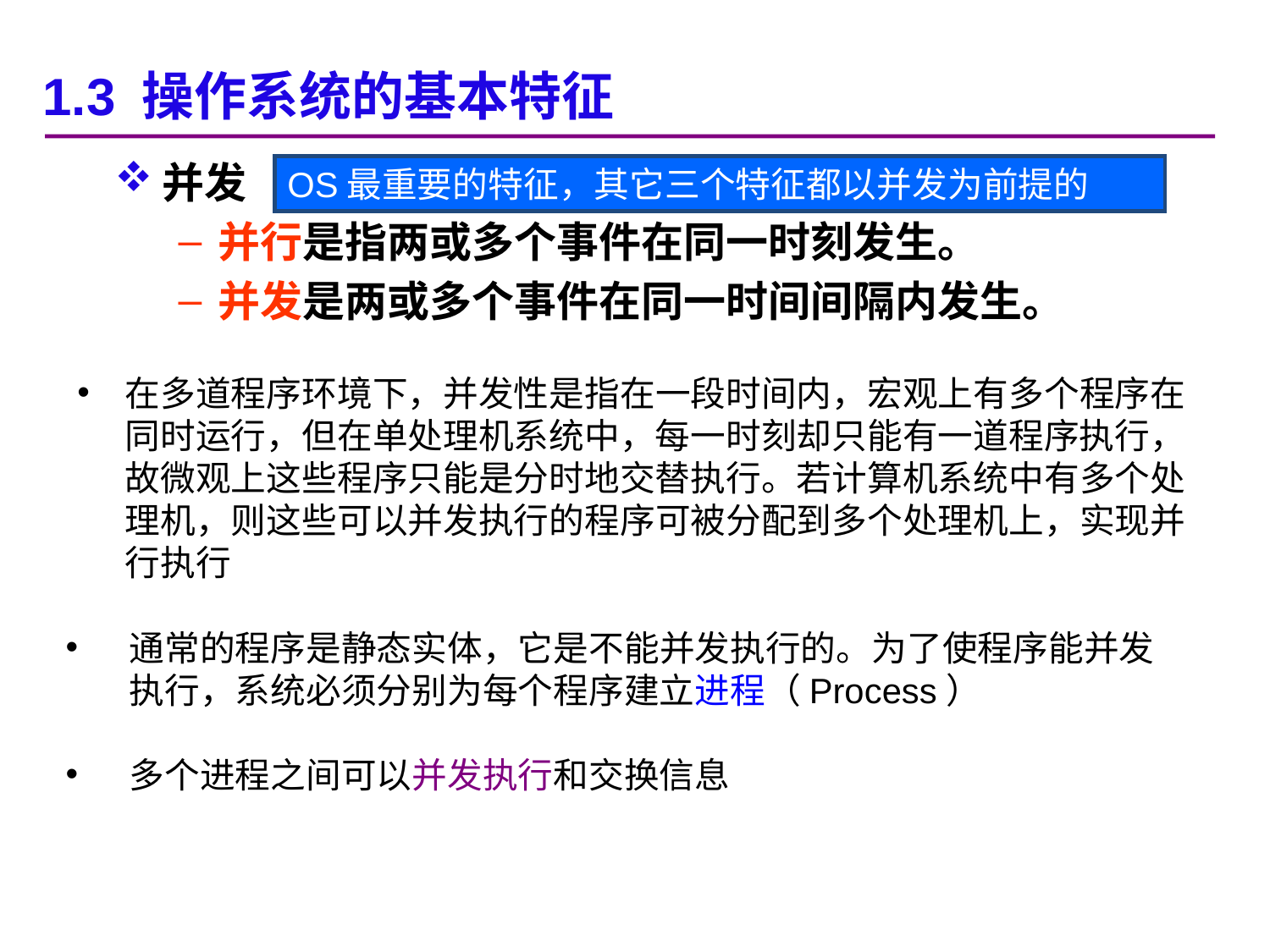

1.3 操作系统的基本特征

并发
并行是指两或多个事件在同一时刻发生。
并发是两或多个事件在同一时间间隔内发生。
OS最重要的特征，其它三个特征都以并发为前提的
在多道程序环境下，并发性是指在一段时间内，宏观上有多个程序在同时运行，但在单处理机系统中，每一时刻却只能有一道程序执行，故微观上这些程序只能是分时地交替执行。若计算机系统中有多个处理机，则这些可以并发执行的程序可被分配到多个处理机上，实现并行执行

通常的程序是静态实体，它是不能并发执行的。为了使程序能并发执行，系统必须分别为每个程序建立进程（Process）

多个进程之间可以并发执行和交换信息